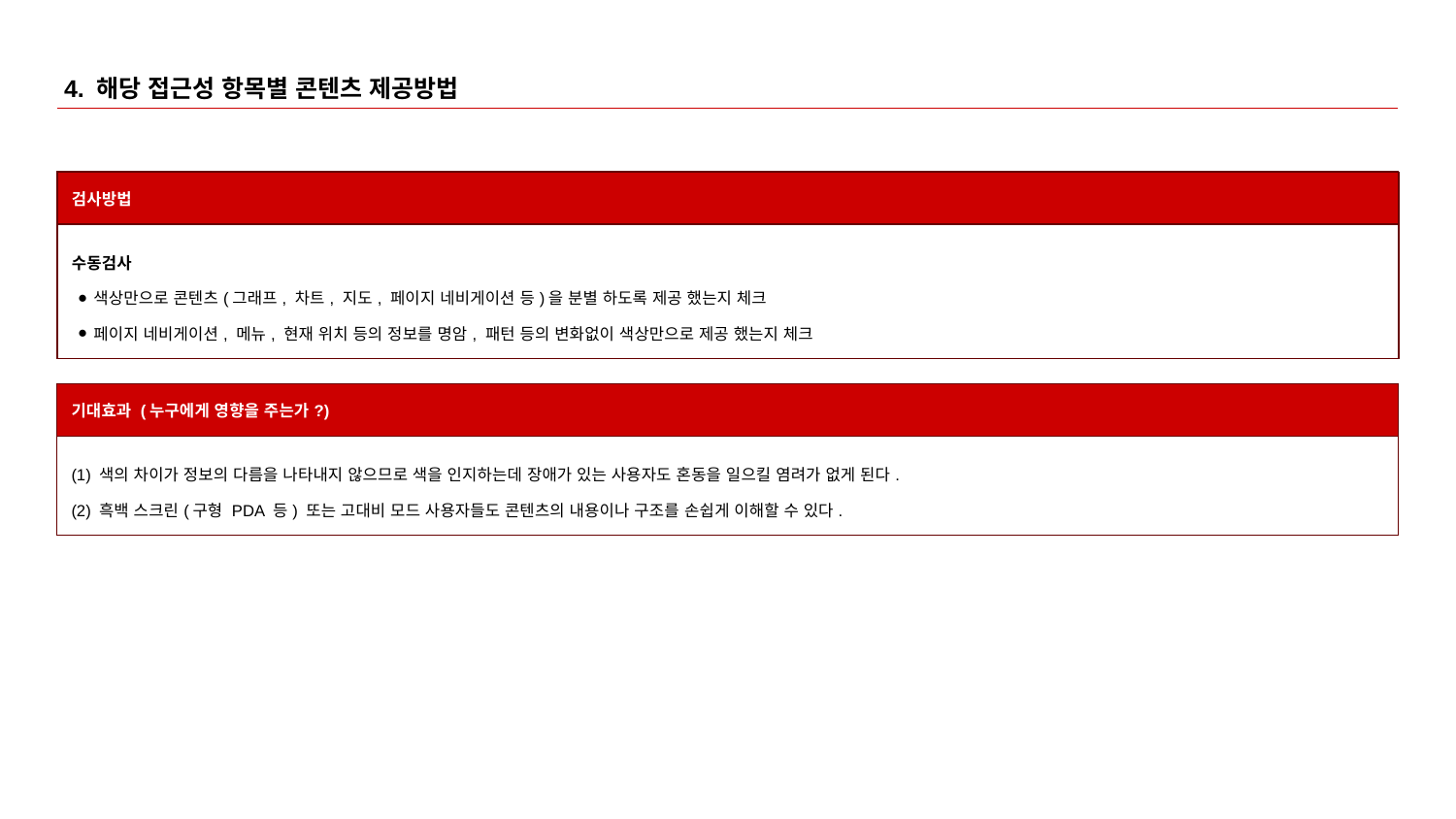

# 4. 해당 접근성 항목별 콘텐츠 제공방법
| 검사방법 |
| --- |
| 수동검사 색상만으로 콘텐츠(그래프, 차트, 지도, 페이지 네비게이션 등)을 분별 하도록 제공 했는지 체크 페이지 네비게이션, 메뉴, 현재 위치 등의 정보를 명암, 패턴 등의 변화없이 색상만으로 제공 했는지 체크 |
| 기대효과 (누구에게 영향을 주는가?) |
| --- |
| (1) 색의 차이가 정보의 다름을 나타내지 않으므로 색을 인지하는데 장애가 있는 사용자도 혼동을 일으킬 염려가 없게 된다. (2) 흑백 스크린(구형 PDA 등) 또는 고대비 모드 사용자들도 콘텐츠의 내용이나 구조를 손쉽게 이해할 수 있다. |